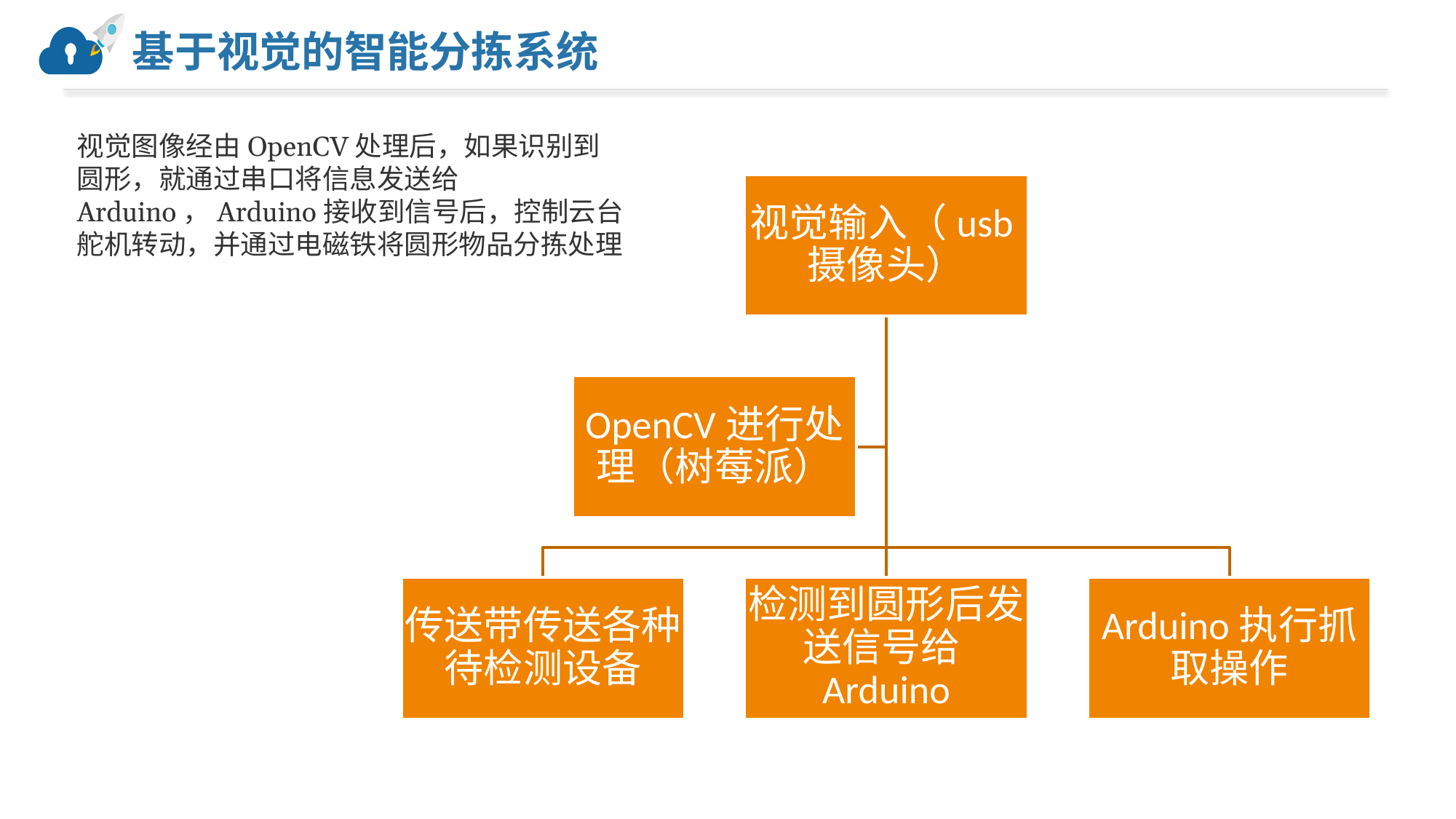

# 基于视觉的智能分拣系统
视觉图像经由OpenCV处理后，如果识别到圆形，就通过串口将信息发送给Arduino，Arduino接收到信号后，控制云台舵机转动，并通过电磁铁将圆形物品分拣处理
视觉输入（usb摄像头）
传送带传送各种待检测设备
检测到圆形后发送信号给Arduino
Arduino执行抓取操作
OpenCV进行处理（树莓派）